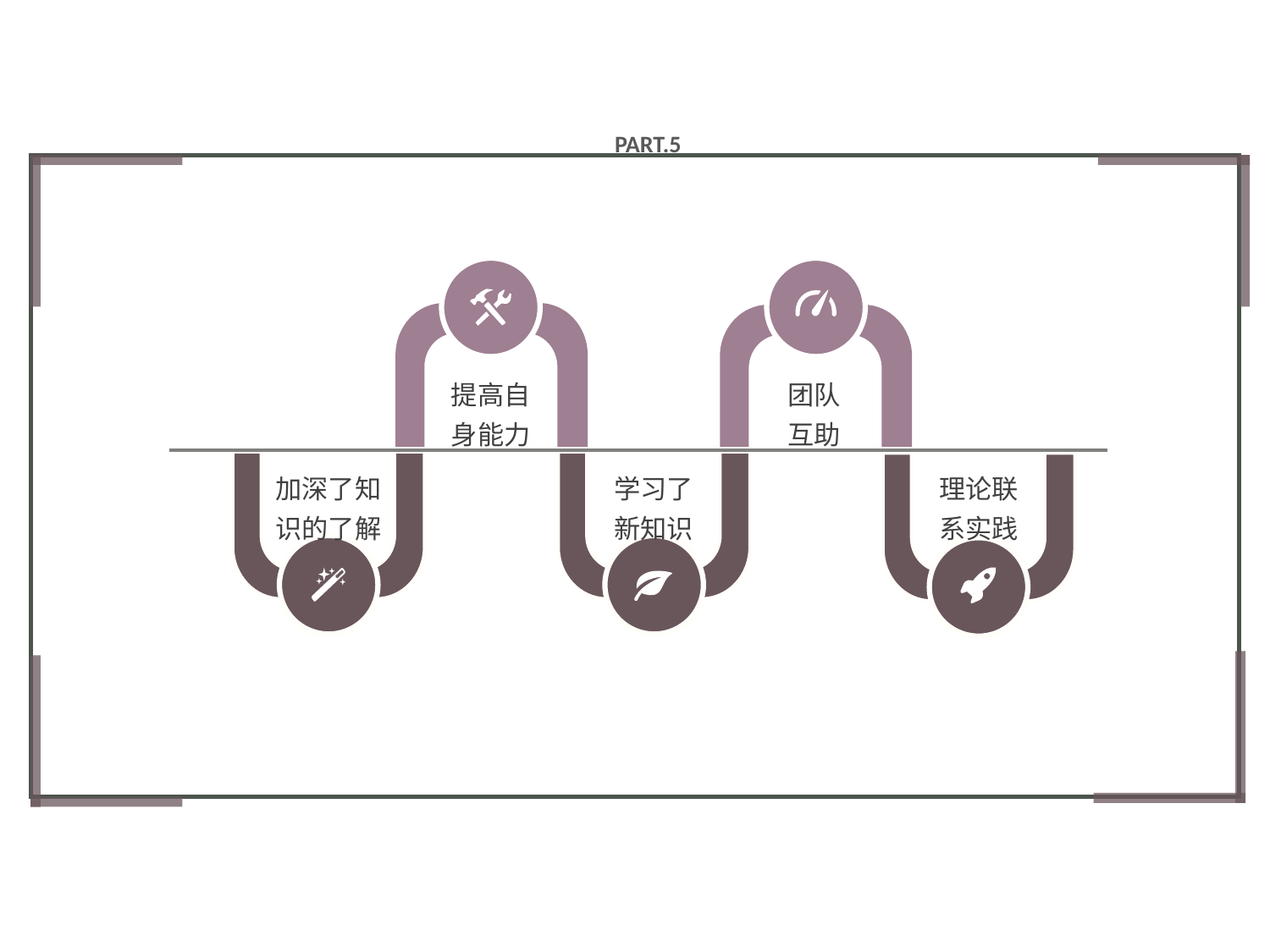

PART.5

提高自
身能力
团队
互助

加深了知识的了解
学习了
新知识
理论联
系实践